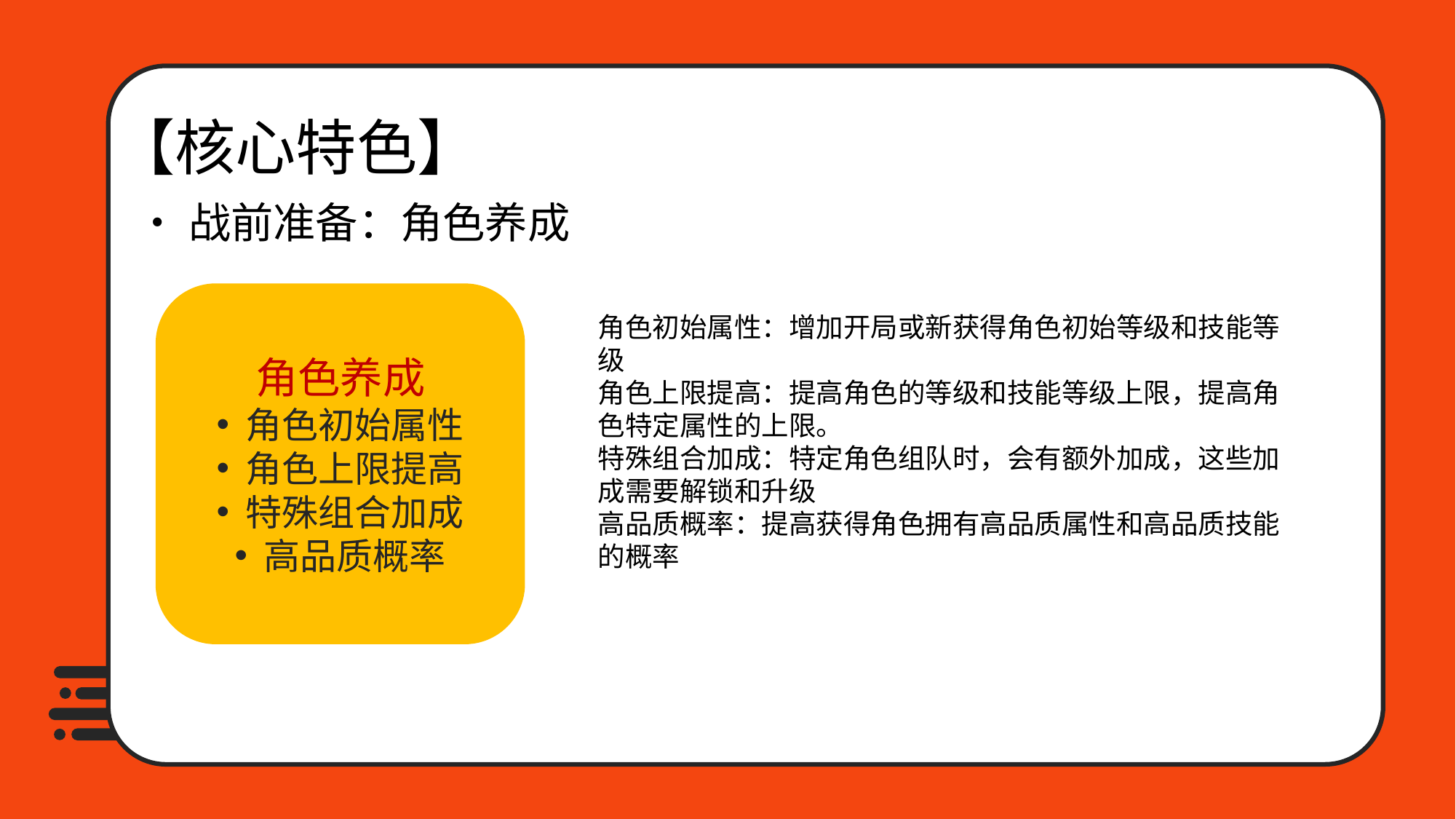

【核心特色】
•战前准备：角色养成

角色养成
角色初始属性
角色上限提高
特殊组合加成
高品质概率
角色初始属性：增加开局或新获得角色初始等级和技能等级
角色上限提高：提高角色的等级和技能等级上限，提高角色特定属性的上限。
特殊组合加成：特定角色组队时，会有额外加成，这些加成需要解锁和升级
高品质概率：提高获得角色拥有高品质属性和高品质技能的概率